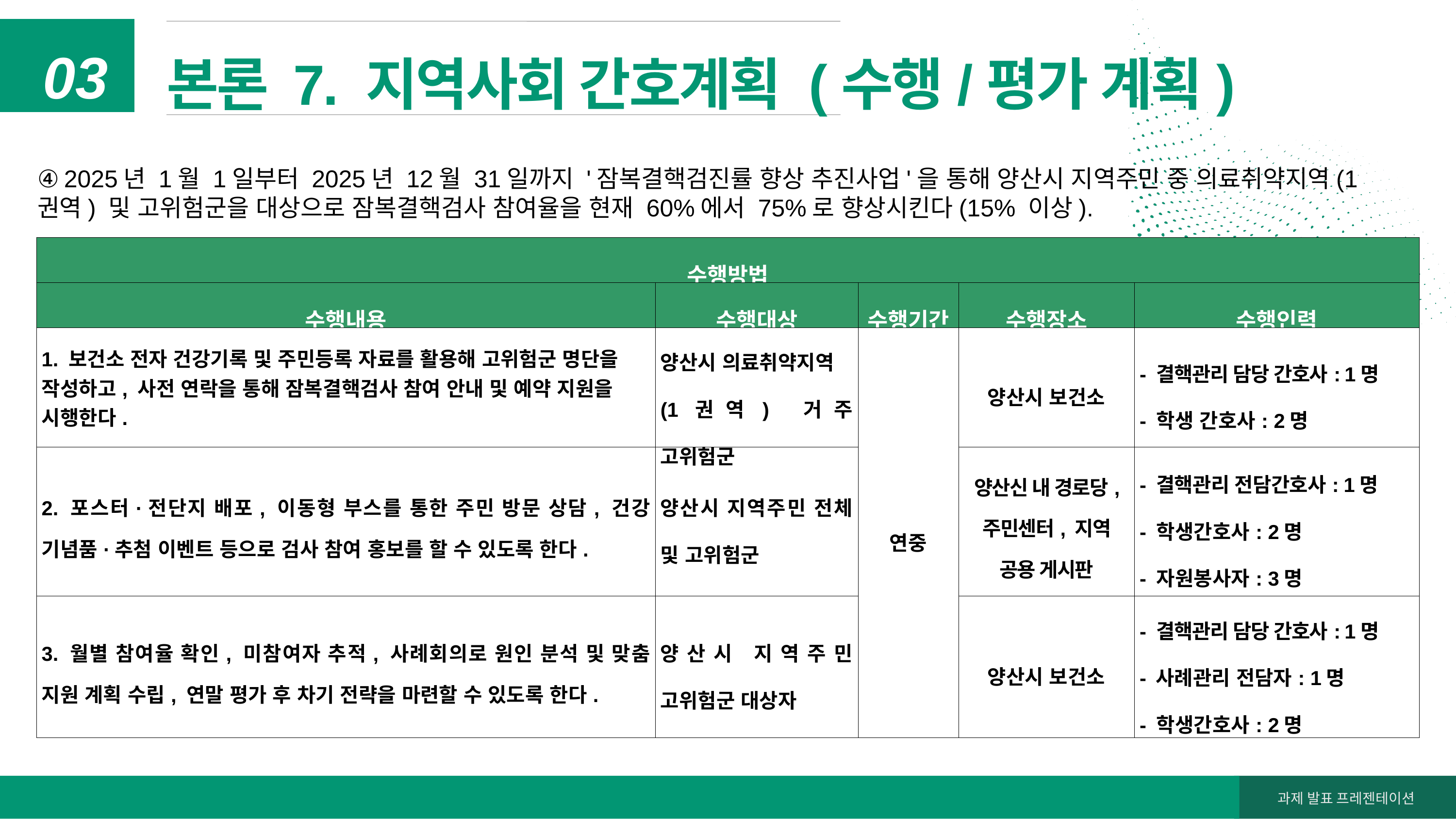

본론 7. 지역사회 간호계획 (수행/평가 계획)
03

④ 2025년 1월 1일부터 2025년 12월 31일까지 '잠복결핵검진률 향상 추진사업'을 통해 양산시 지역주민 중 의료취약지역(1권역) 및 고위험군을 대상으로 잠복결핵검사 참여율을 현재 60%에서 75%로 향상시킨다(15% 이상).

| 수행방법 |  |  |  |  |
| --- | --- | --- | --- | --- |
| 수행내용 | 수행대상 | 수행기간 | 수행장소 | 수행인력 |
| 1. 보건소 전자 건강기록 및 주민등록 자료를 활용해 고위험군 명단을 작성하고, 사전 연락을 통해 잠복결핵검사 참여 안내 및 예약 지원을 시행한다. | 양산시 의료취약지역 (1권역) 거주 고위험군 | 연중 | 양산시 보건소 | - 결핵관리 담당 간호사: 1명 - 학생 간호사: 2명 |
| 2. 포스터·전단지 배포, 이동형 부스를 통한 주민 방문 상담, 건강 기념품·추첨 이벤트 등으로 검사 참여 홍보를 할 수 있도록 한다. | 양산시 지역주민 전체 및 고위험군 |  | 양산신 내 경로당, 주민센터, 지역 공용 게시판 | - 결핵관리 전담간호사: 1명 - 학생간호사: 2명 - 자원봉사자: 3명 |
| 3. 월별 참여율 확인, 미참여자 추적, 사례회의로 원인 분석 및 맞춤 지원 계획 수립, 연말 평가 후 차기 전략을 마련할 수 있도록 한다. | 양산시 지역주민 고위험군 대상자 |  | 양산시 보건소 | - 결핵관리 담당 간호사: 1명 - 사례관리 전담자: 1명 - 학생간호사: 2명 |

과제 발표 프레젠테이션